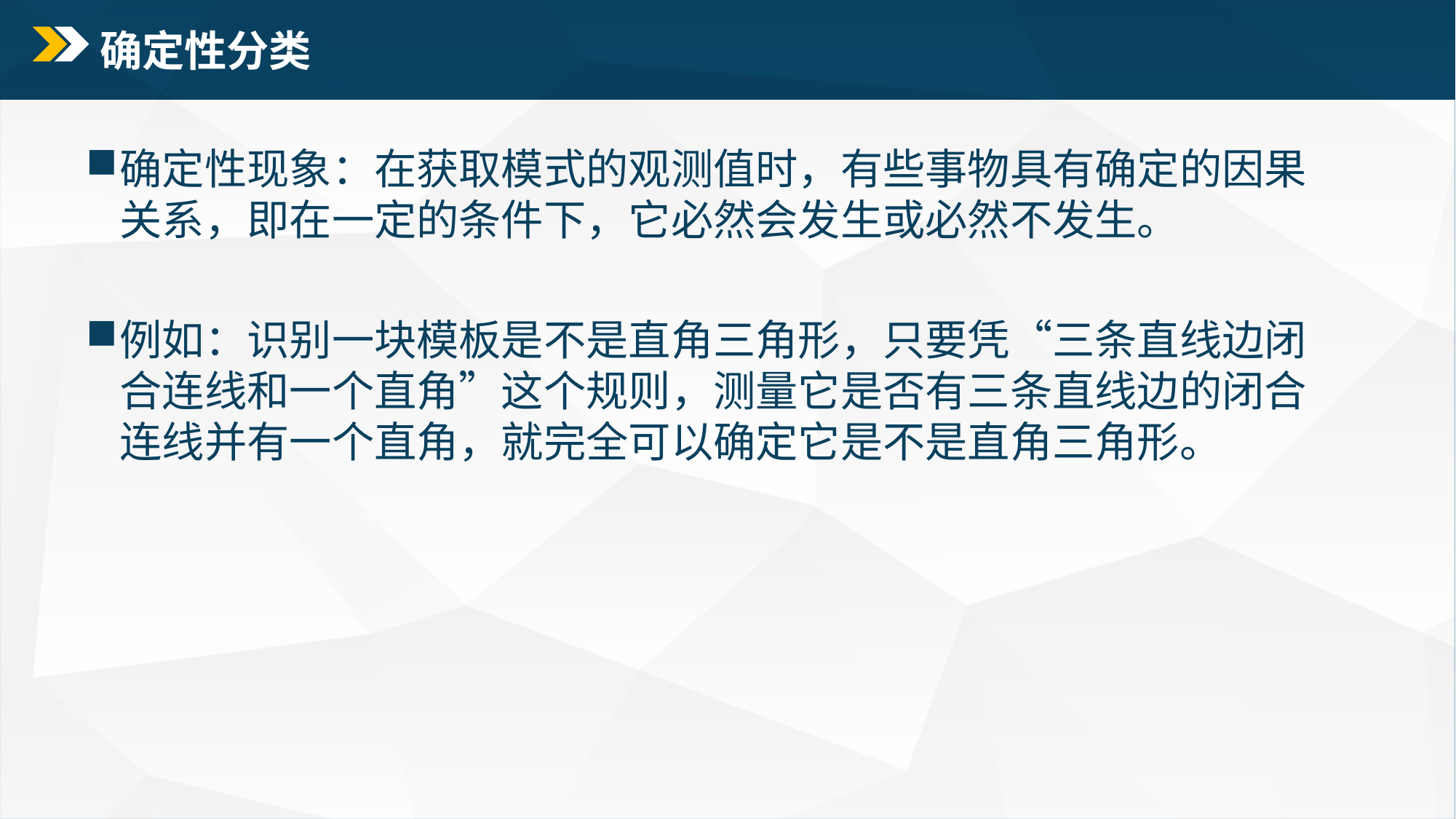

# 确定性分类
确定性现象：在获取模式的观测值时，有些事物具有确定的因果关系，即在一定的条件下，它必然会发生或必然不发生。

例如：识别一块模板是不是直角三角形，只要凭“三条直线边闭合连线和一个直角”这个规则，测量它是否有三条直线边的闭合连线并有一个直角，就完全可以确定它是不是直角三角形。